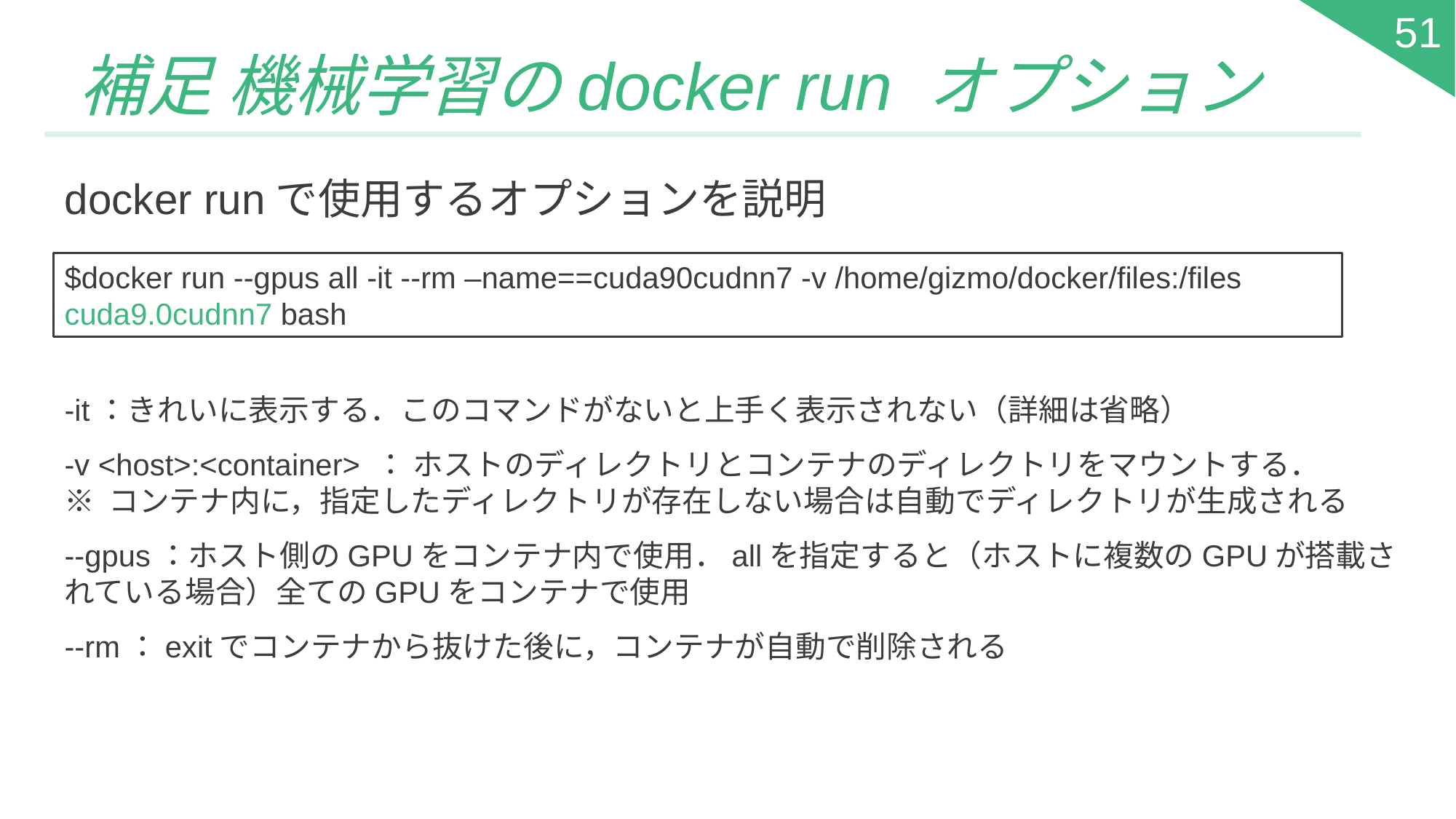

51
# 補足 機械学習のdocker run オプション
docker runで使用するオプションを説明
$docker run --gpus all -it --rm –name==cuda90cudnn7 -v /home/gizmo/docker/files:/files  cuda9.0cudnn7 bash
-it：きれいに表示する．このコマンドがないと上手く表示されない（詳細は省略）
-v <host>:<container> ： ホストのディレクトリとコンテナのディレクトリをマウントする．
※ コンテナ内に，指定したディレクトリが存在しない場合は自動でディレクトリが生成される
--gpus：ホスト側のGPUをコンテナ内で使用．allを指定すると（ホストに複数のGPUが搭載されている場合）全てのGPUをコンテナで使用
--rm：exitでコンテナから抜けた後に，コンテナが自動で削除される